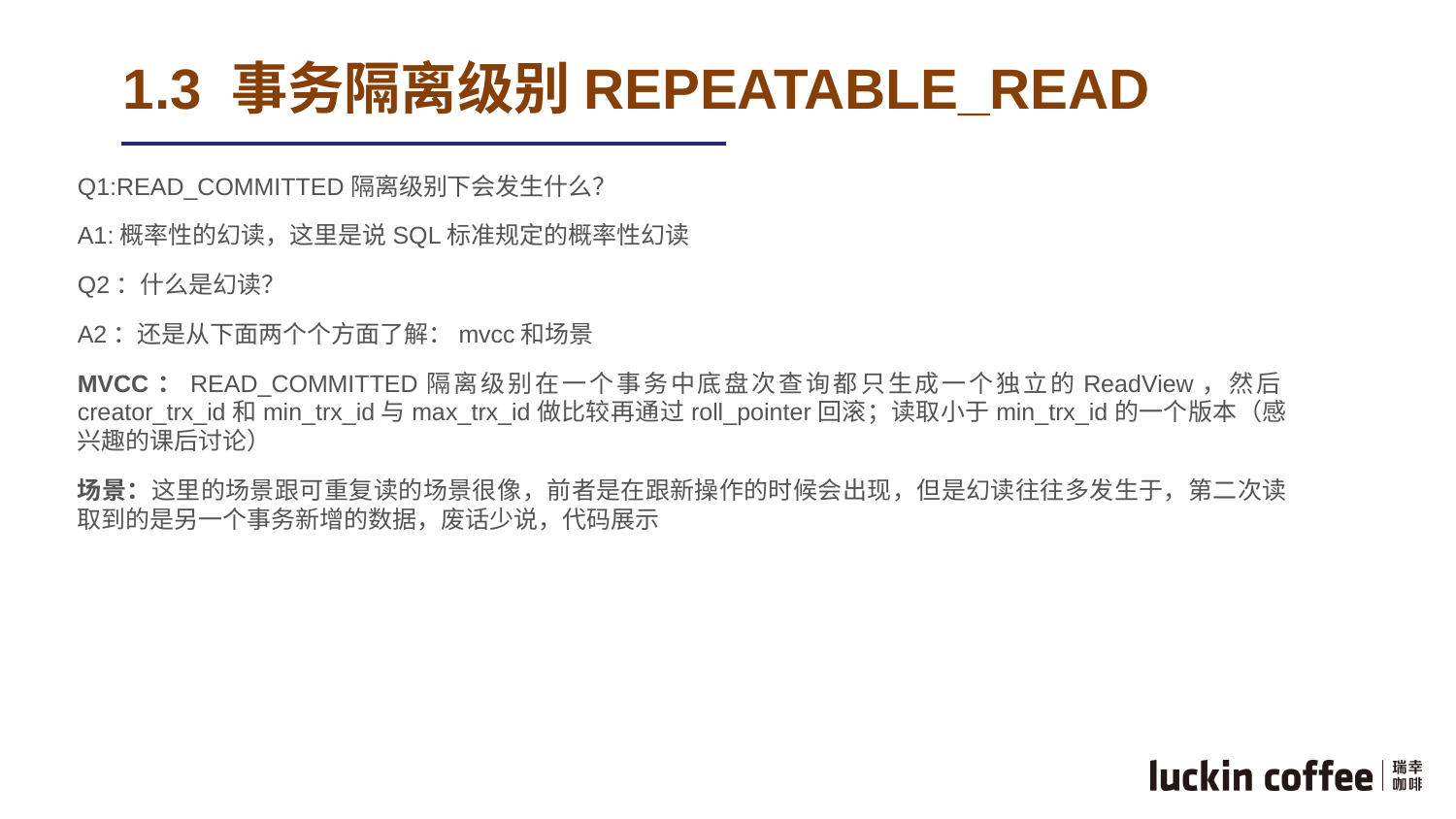

# 1.3 事务隔离级别REPEATABLE_READ

Q1:READ_COMMITTED隔离级别下会发生什么？
A1:概率性的幻读，这里是说SQL标准规定的概率性幻读
Q2：什么是幻读？
A2：还是从下面两个个方面了解：mvcc和场景
MVCC：READ_COMMITTED隔离级别在一个事务中底盘次查询都只生成一个独立的ReadView，然后creator_trx_id和min_trx_id与max_trx_id做比较再通过roll_pointer回滚；读取小于min_trx_id的一个版本（感兴趣的课后讨论）
场景：这里的场景跟可重复读的场景很像，前者是在跟新操作的时候会出现，但是幻读往往多发生于，第二次读取到的是另一个事务新增的数据，废话少说，代码展示